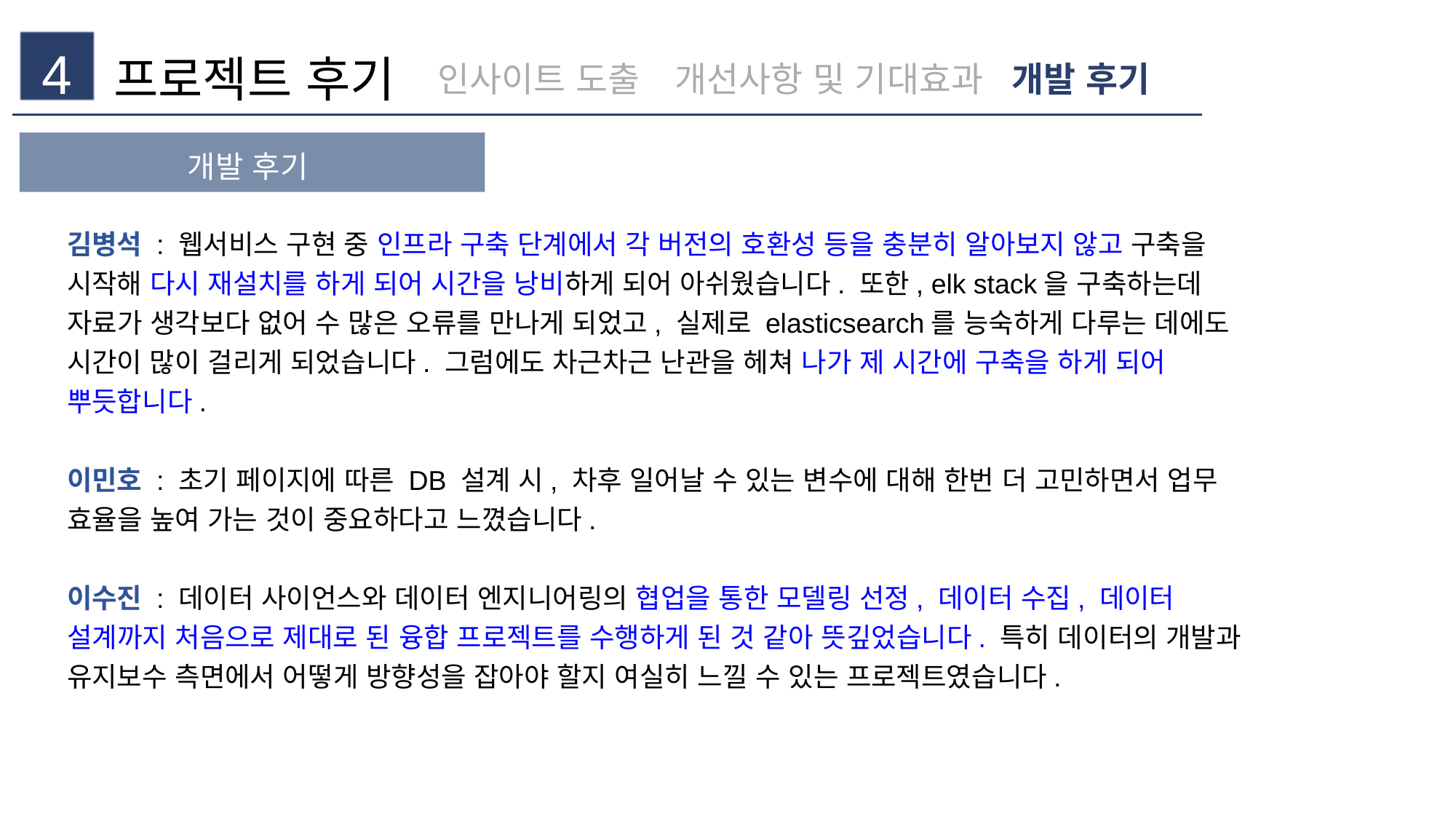

프로젝트 후기
인사이트 도출
개선사항 및 기대효과
개발 후기
4
개발 후기
김병석 : 웹서비스 구현 중 인프라 구축 단계에서 각 버전의 호환성 등을 충분히 알아보지 않고 구축을 시작해 다시 재설치를 하게 되어 시간을 낭비하게 되어 아쉬웠습니다. 또한, elk stack을 구축하는데 자료가 생각보다 없어 수 많은 오류를 만나게 되었고, 실제로 elasticsearch를 능숙하게 다루는 데에도 시간이 많이 걸리게 되었습니다. 그럼에도 차근차근 난관을 헤쳐 나가 제 시간에 구축을 하게 되어 뿌듯합니다.

이민호 : 초기 페이지에 따른 DB 설계 시, 차후 일어날 수 있는 변수에 대해 한번 더 고민하면서 업무 효율을 높여 가는 것이 중요하다고 느꼈습니다.

이수진 : 데이터 사이언스와 데이터 엔지니어링의 협업을 통한 모델링 선정, 데이터 수집, 데이터 설계까지 처음으로 제대로 된 융합 프로젝트를 수행하게 된 것 같아 뜻깊었습니다. 특히 데이터의 개발과 유지보수 측면에서 어떻게 방향성을 잡아야 할지 여실히 느낄 수 있는 프로젝트였습니다.